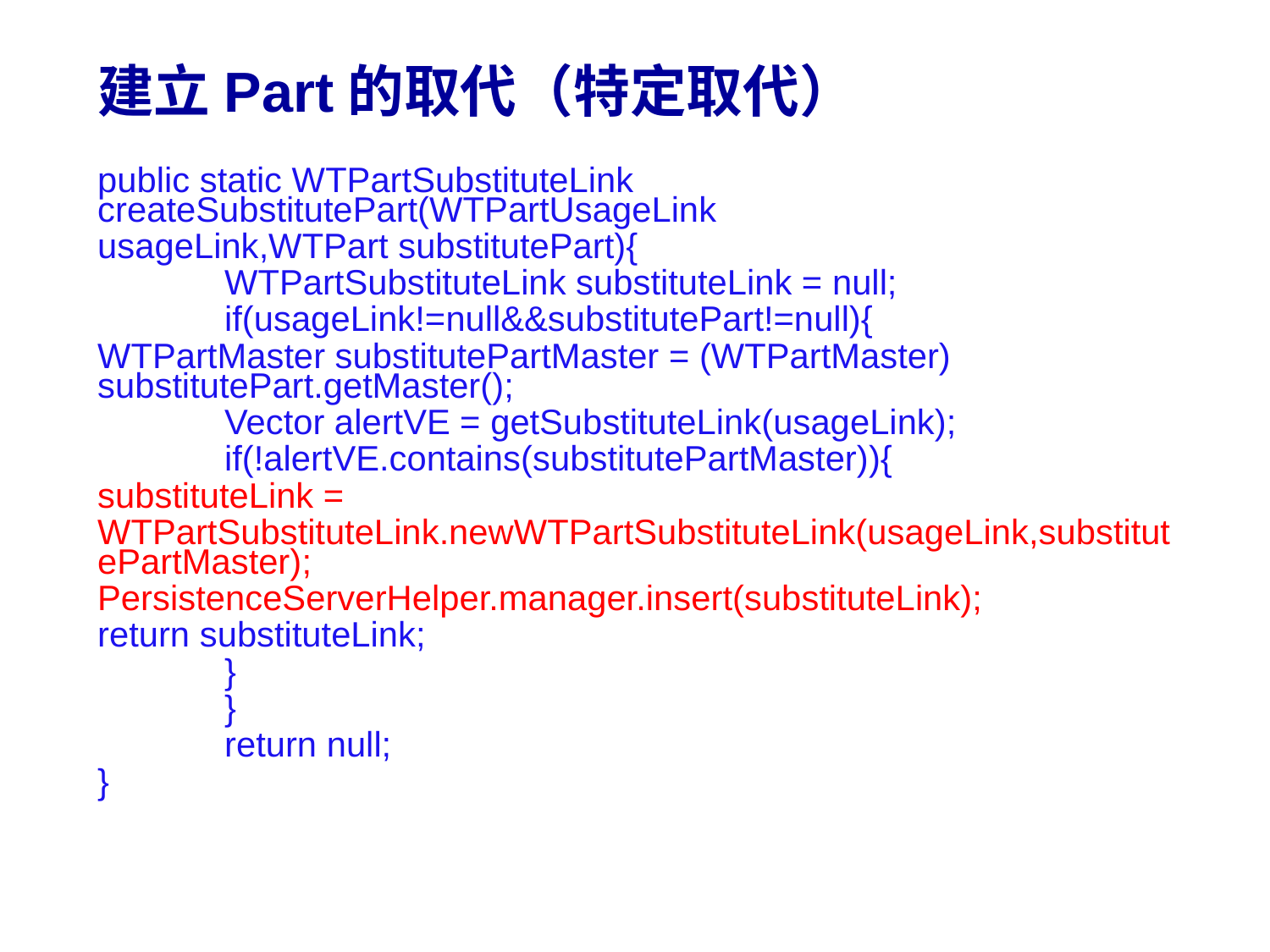

# 建立Part的取代（特定取代）
public static WTPartSubstituteLink createSubstitutePart(WTPartUsageLink
usageLink,WTPart substitutePart){
	WTPartSubstituteLink substituteLink = null;
	if(usageLink!=null&&substitutePart!=null){
WTPartMaster substitutePartMaster = (WTPartMaster) substitutePart.getMaster();
	Vector alertVE = getSubstituteLink(usageLink);
	if(!alertVE.contains(substitutePartMaster)){
substituteLink =
WTPartSubstituteLink.newWTPartSubstituteLink(usageLink,substitutePartMaster);
PersistenceServerHelper.manager.insert(substituteLink);
return substituteLink;
	}
	}
	return null;
}